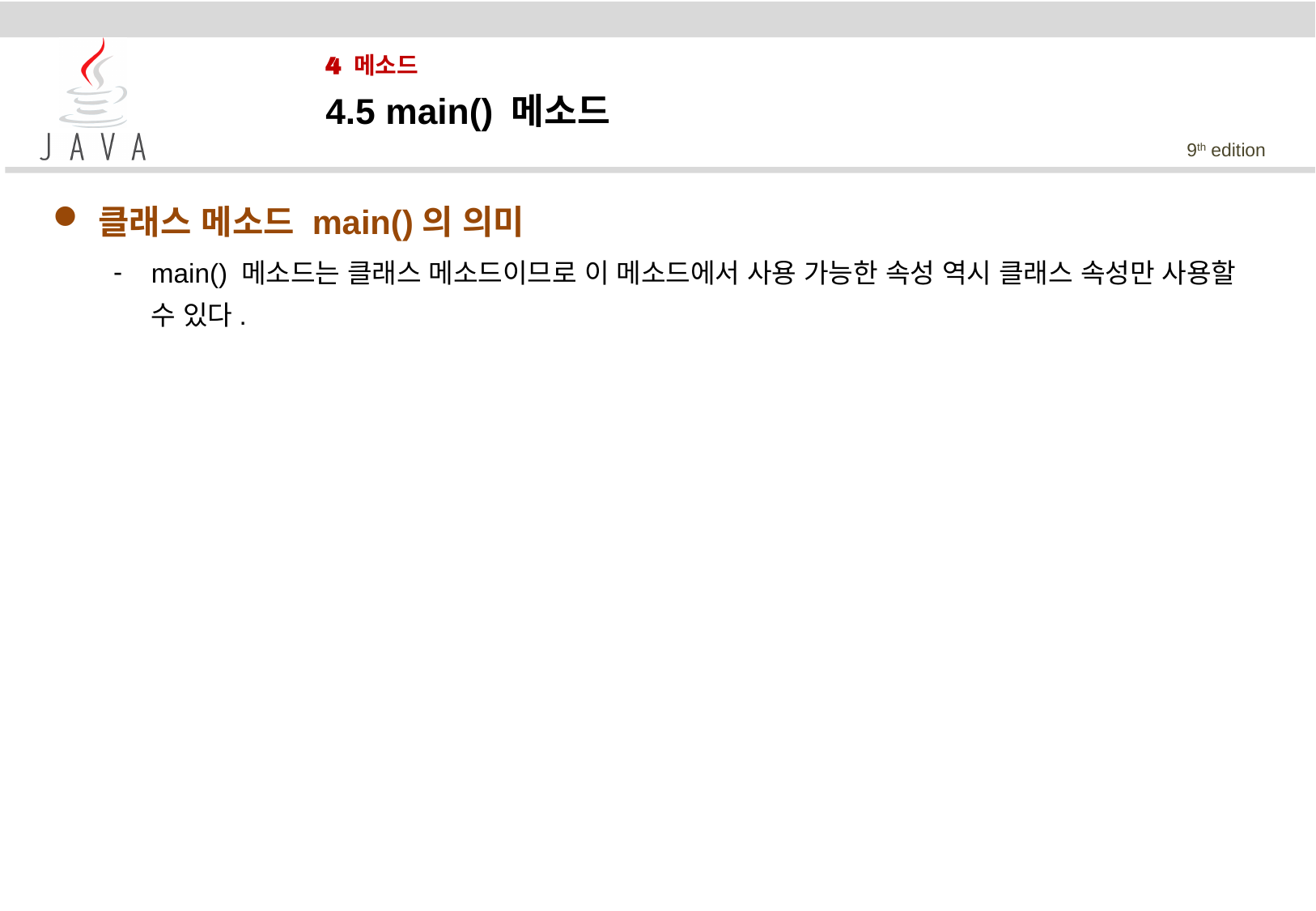

# 4 메소드
4.5 main() 메소드
클래스 메소드 main()의 의미
main() 메소드는 클래스 메소드이므로 이 메소드에서 사용 가능한 속성 역시 클래스 속성만 사용할 수 있다.